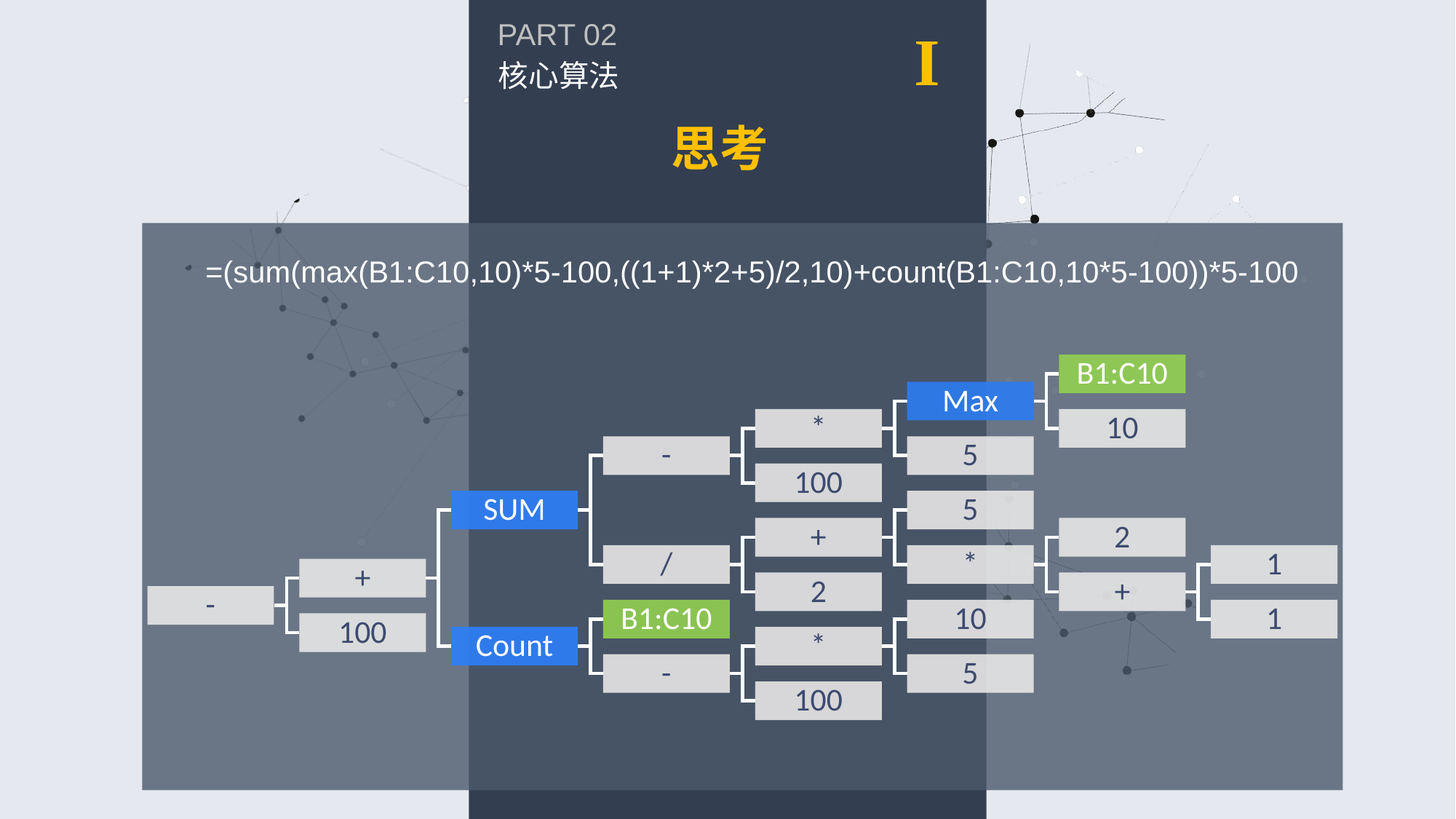

PART 02
I
核心算法
思考

=(sum(max(B1:C10,10)*5-100,((1+1)*2+5)/2,10)+count(B1:C10,10*5-100))*5-100
-
+
SUM
-
*
Max
B1:C10
10
5
100
/
+
5
*
2
+
1
1
2
Count
B1:C10
-
*
10
5
100
100